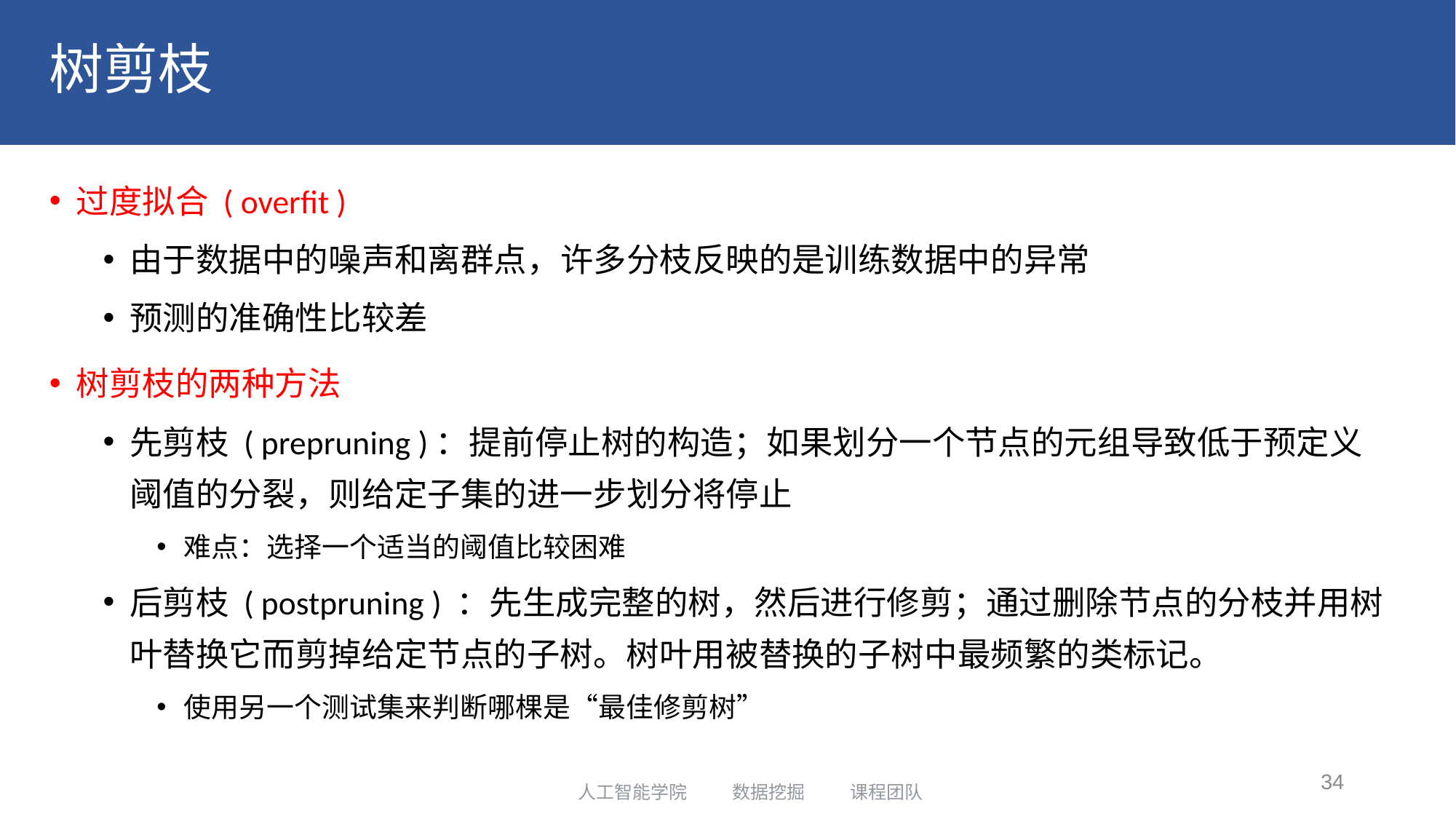

# 树剪枝
过度拟合 ( overfit )
由于数据中的噪声和离群点，许多分枝反映的是训练数据中的异常
预测的准确性比较差
树剪枝的两种方法
先剪枝 ( prepruning )：提前停止树的构造；如果划分一个节点的元组导致低于预定义阈值的分裂，则给定子集的进一步划分将停止
难点：选择一个适当的阈值比较困难
后剪枝 ( postpruning ) ：先生成完整的树，然后进行修剪；通过删除节点的分枝并用树叶替换它而剪掉给定节点的子树。树叶用被替换的子树中最频繁的类标记。
使用另一个测试集来判断哪棵是“最佳修剪树”
34
人工智能学院        数据挖掘        课程团队